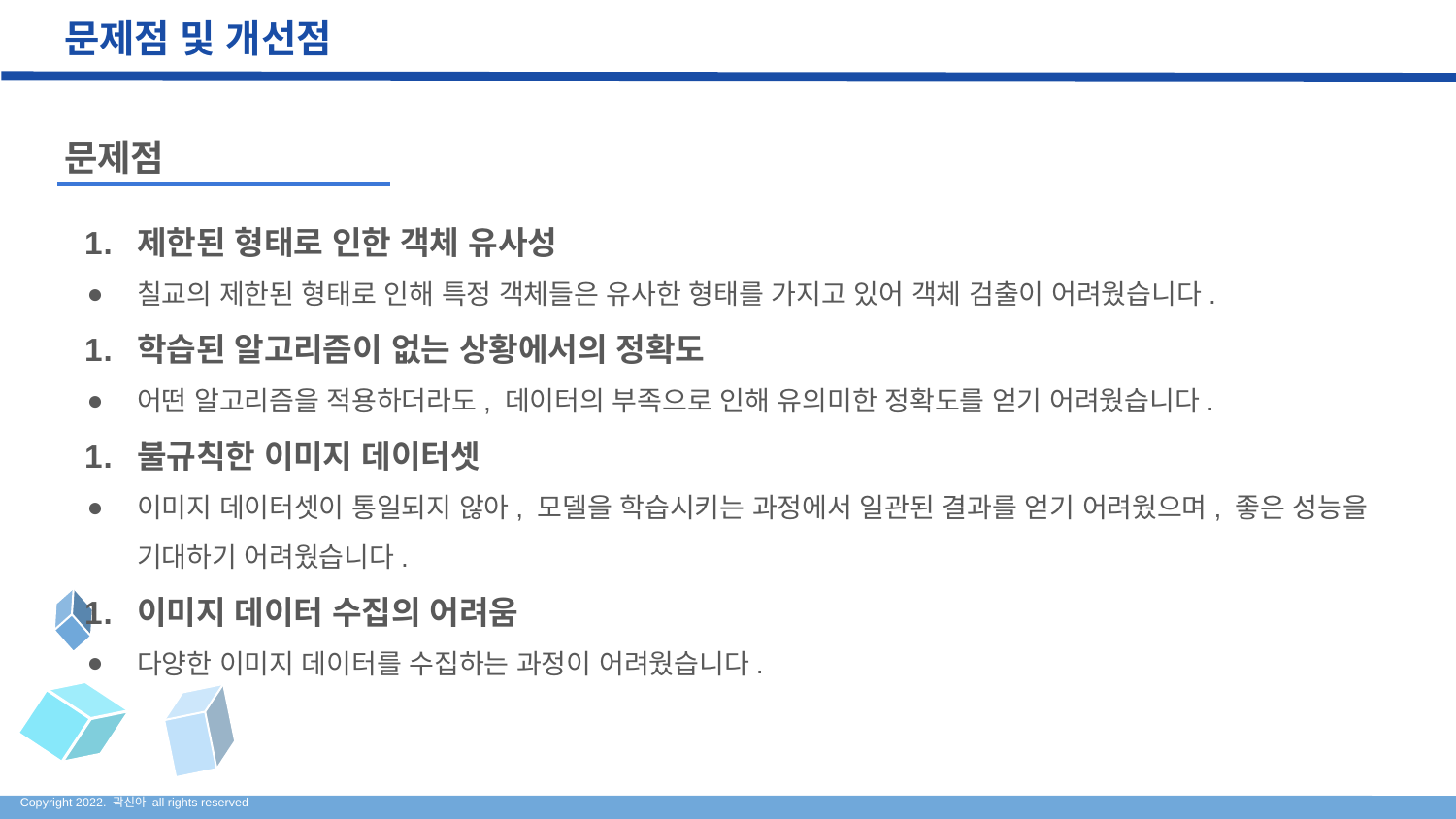

# 문제점 및 개선점
문제점
제한된 형태로 인한 객체 유사성
칠교의 제한된 형태로 인해 특정 객체들은 유사한 형태를 가지고 있어 객체 검출이 어려웠습니다.
학습된 알고리즘이 없는 상황에서의 정확도
어떤 알고리즘을 적용하더라도, 데이터의 부족으로 인해 유의미한 정확도를 얻기 어려웠습니다.
불규칙한 이미지 데이터셋
이미지 데이터셋이 통일되지 않아, 모델을 학습시키는 과정에서 일관된 결과를 얻기 어려웠으며, 좋은 성능을 기대하기 어려웠습니다.
이미지 데이터 수집의 어려움
다양한 이미지 데이터를 수집하는 과정이 어려웠습니다.